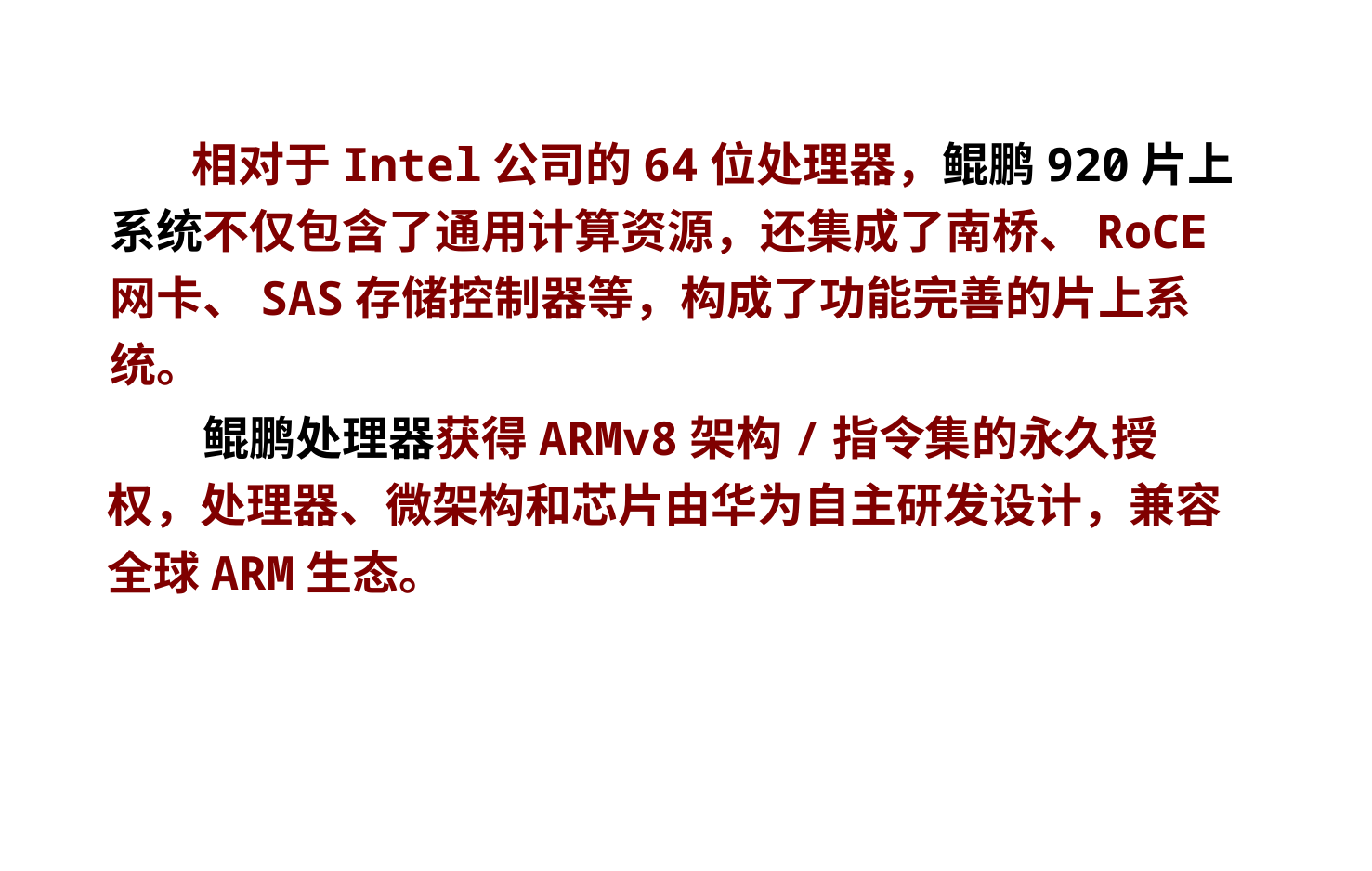

# 相对于Intel公司的64位处理器，鲲鹏920片上系统不仅包含了通用计算资源，还集成了南桥、RoCE网卡、SAS存储控制器等，构成了功能完善的片上系统。
鲲鹏处理器获得ARMv8架构/指令集的永久授权，处理器、微架构和芯片由华为自主研发设计，兼容全球ARM生态。